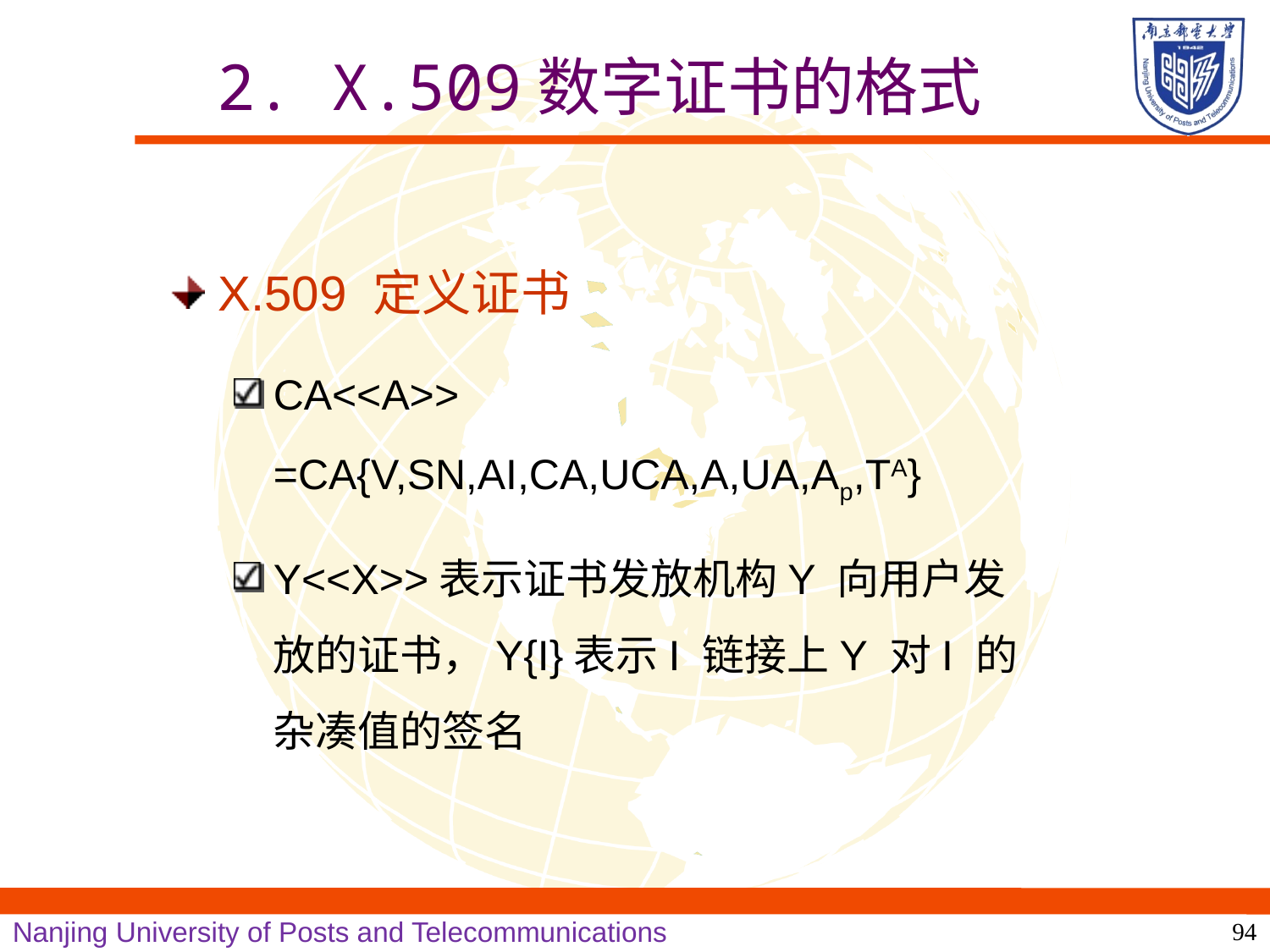

# 2. X.509数字证书的格式
X.509 定义证书
CA<<A>> =CA{V,SN,AI,CA,UCA,A,UA,Ap,TA}
Y<<X>>表示证书发放机构Y 向用户发放的证书，Y{I}表示I 链接上Y 对I 的杂凑值的签名

94